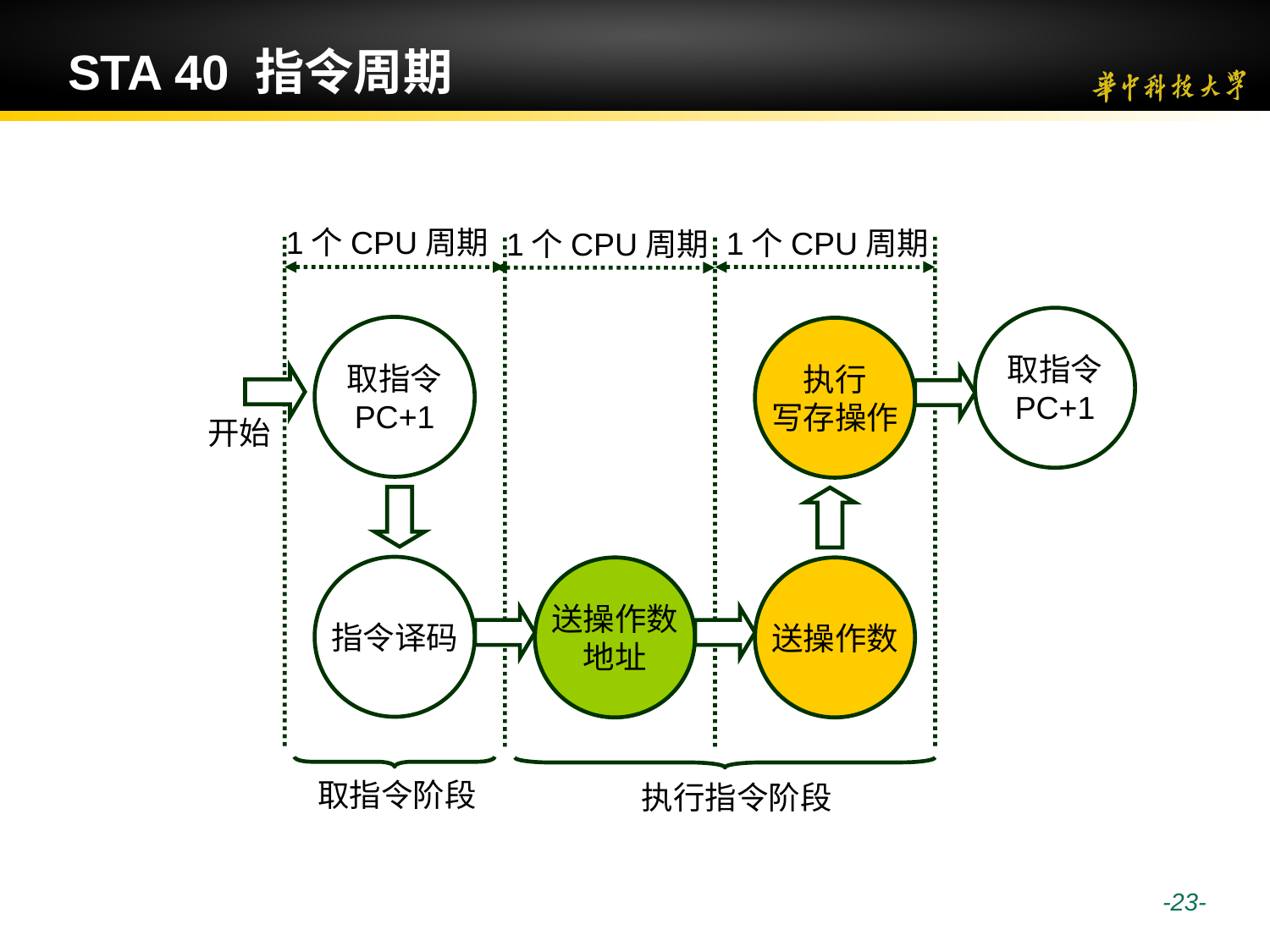

# STA 40 指令周期
1个CPU周期
1个CPU周期
1个CPU周期

取指令
PC+1
取指令
PC+1
执行
写存操作

开始

指令译码
送操作数
地址
送操作数

取指令阶段
执行指令阶段
 -23-